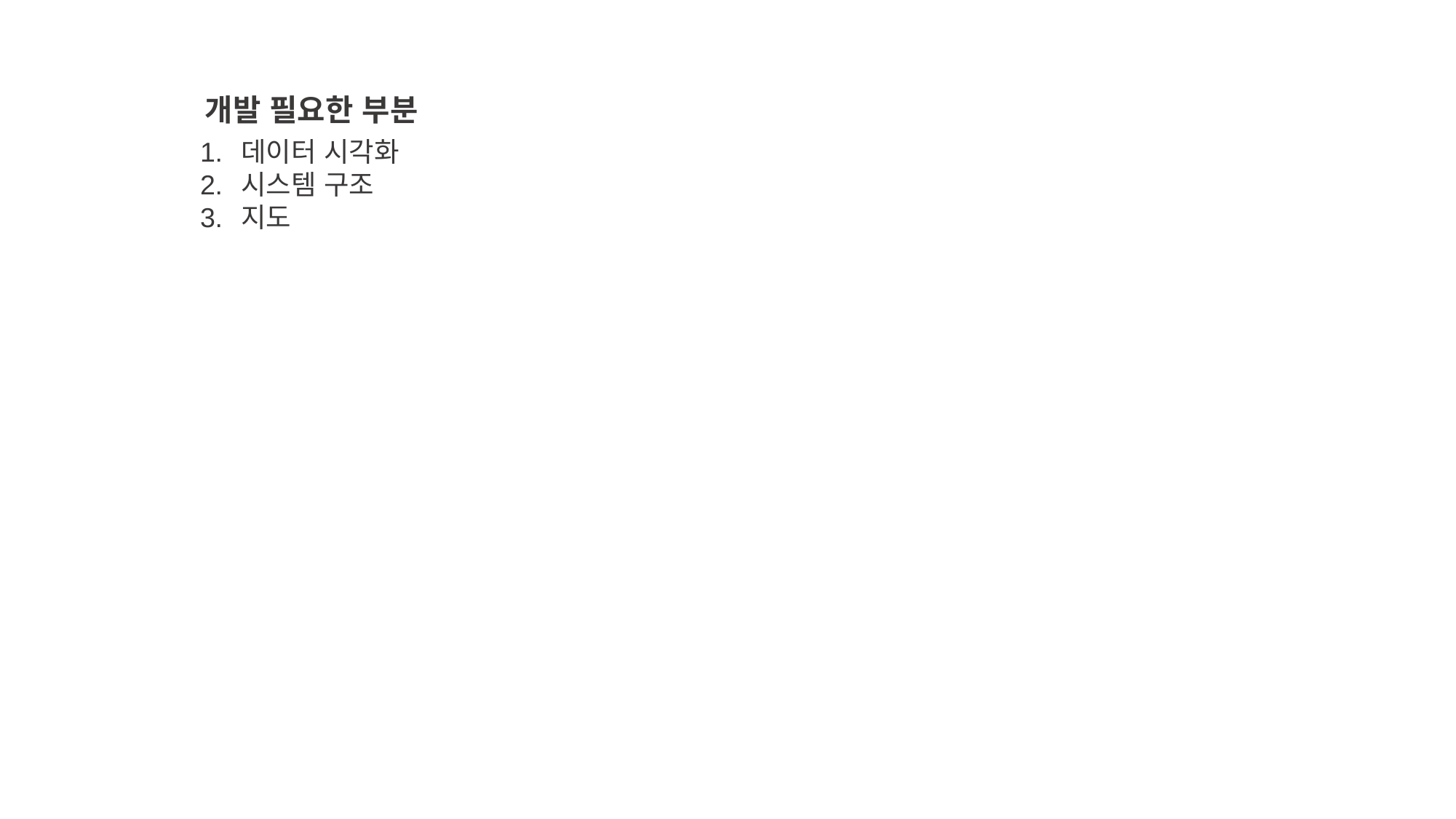

개발 필요한 부분
데이터 시각화
시스템 구조
지도